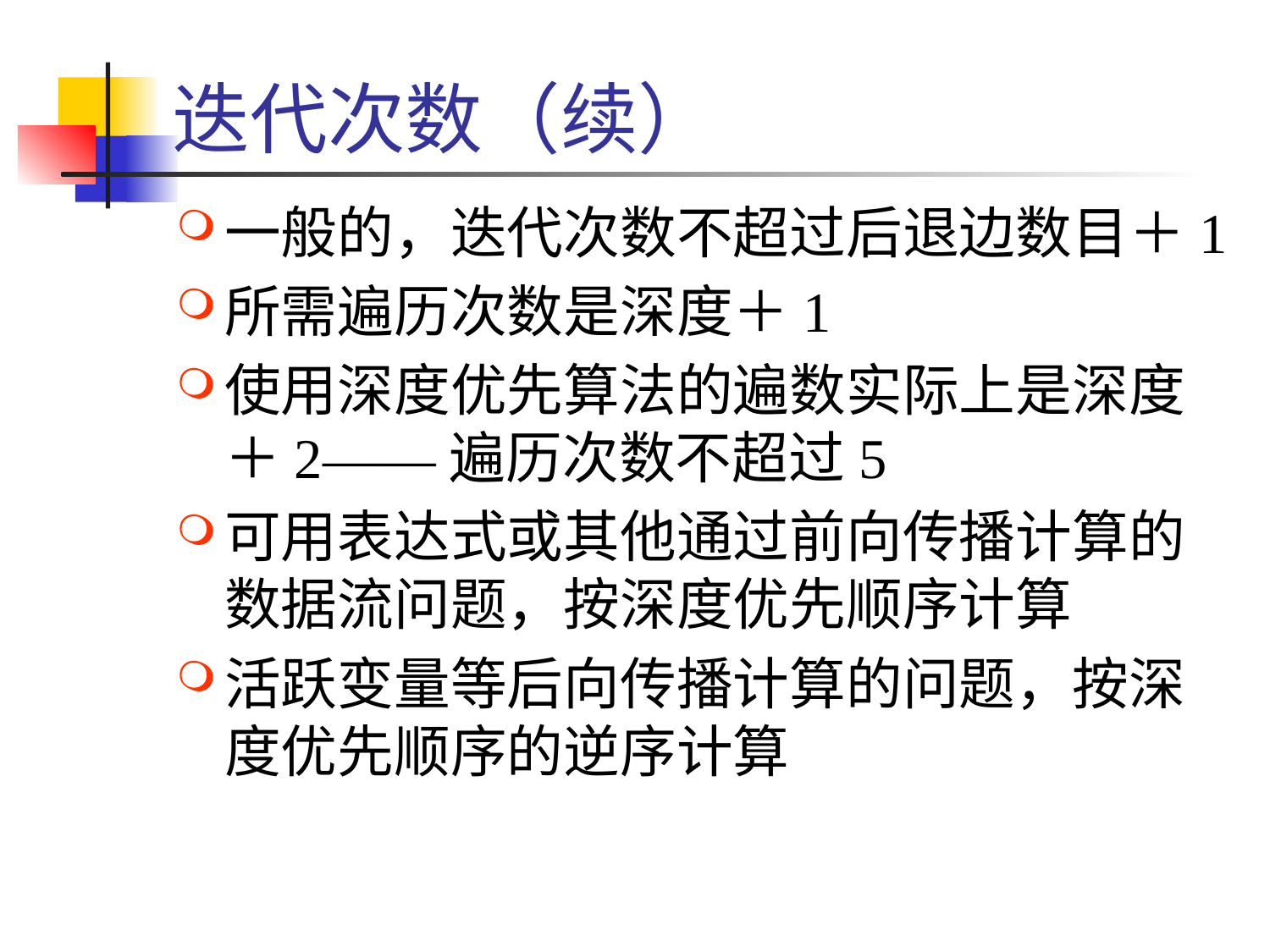

# 迭代次数（续）
一般的，迭代次数不超过后退边数目＋1
所需遍历次数是深度＋1
使用深度优先算法的遍数实际上是深度＋2——遍历次数不超过5
可用表达式或其他通过前向传播计算的数据流问题，按深度优先顺序计算
活跃变量等后向传播计算的问题，按深度优先顺序的逆序计算